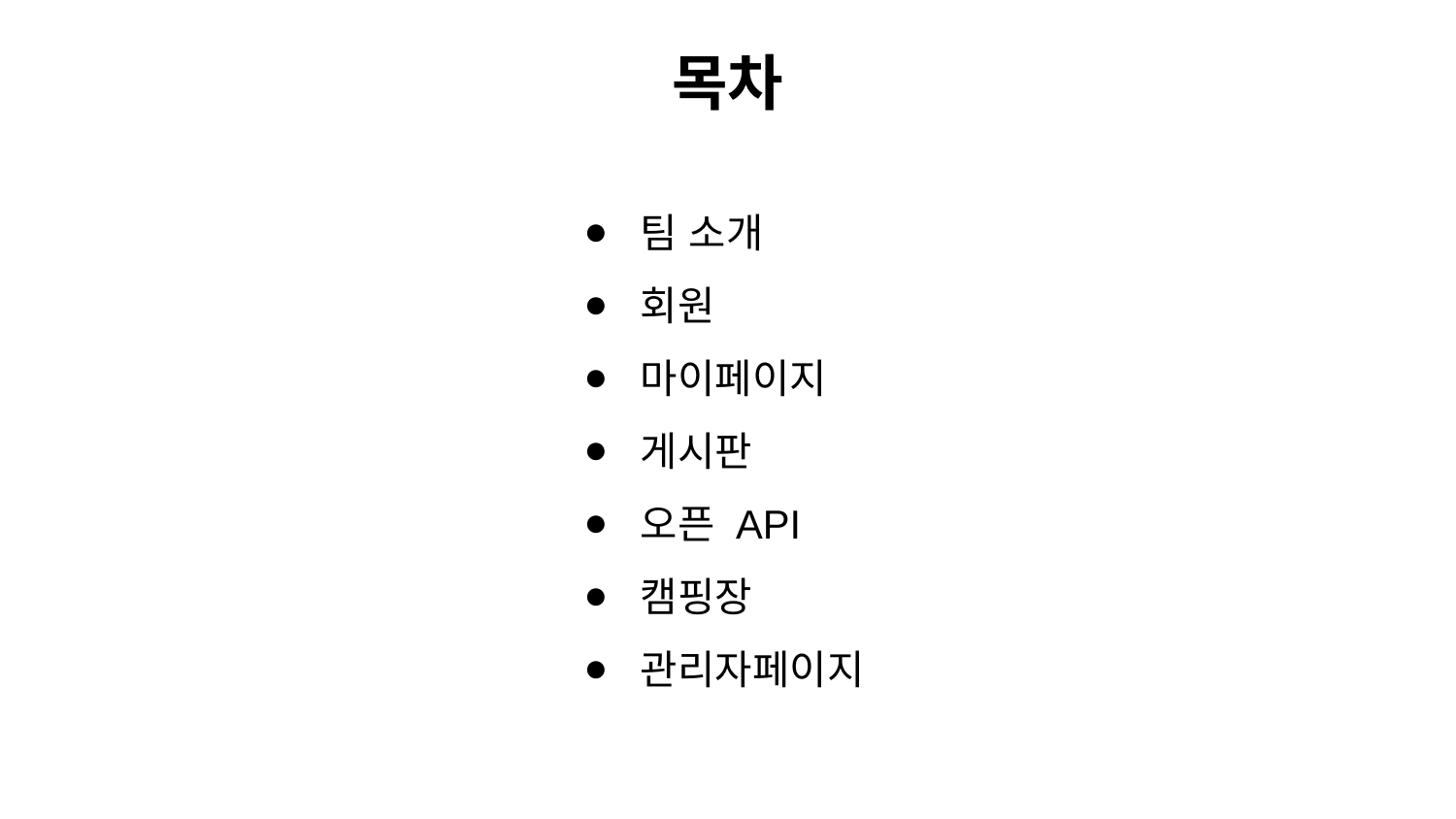

목차
팀 소개
회원
마이페이지
게시판
오픈 API
캠핑장
관리자페이지